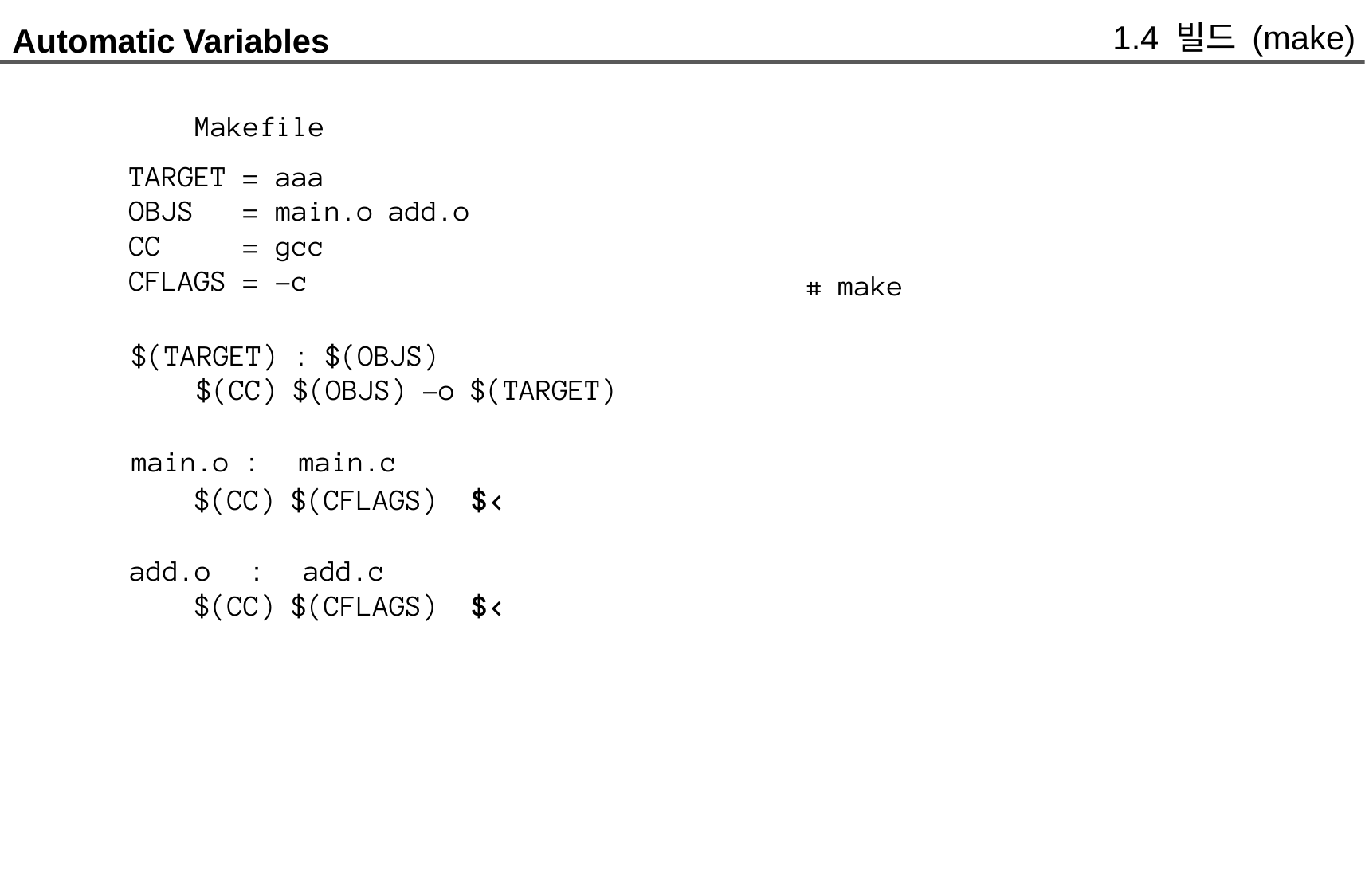

1.4 빌드 (make)
Automatic Variables

	Makefile

TARGET
OBJS
CC
CFLAGS
=
=
=
=
aaa
main.o  add.o
gcc
-c
#  make
$(TARGET)  :  $(OBJS)
	$(CC)  $(OBJS)  -o  $(TARGET)

main.o  :     main.c
	$(CC)  $(CFLAGS)

add.o     :     add.c
	$(CC)  $(CFLAGS)
$<

$<